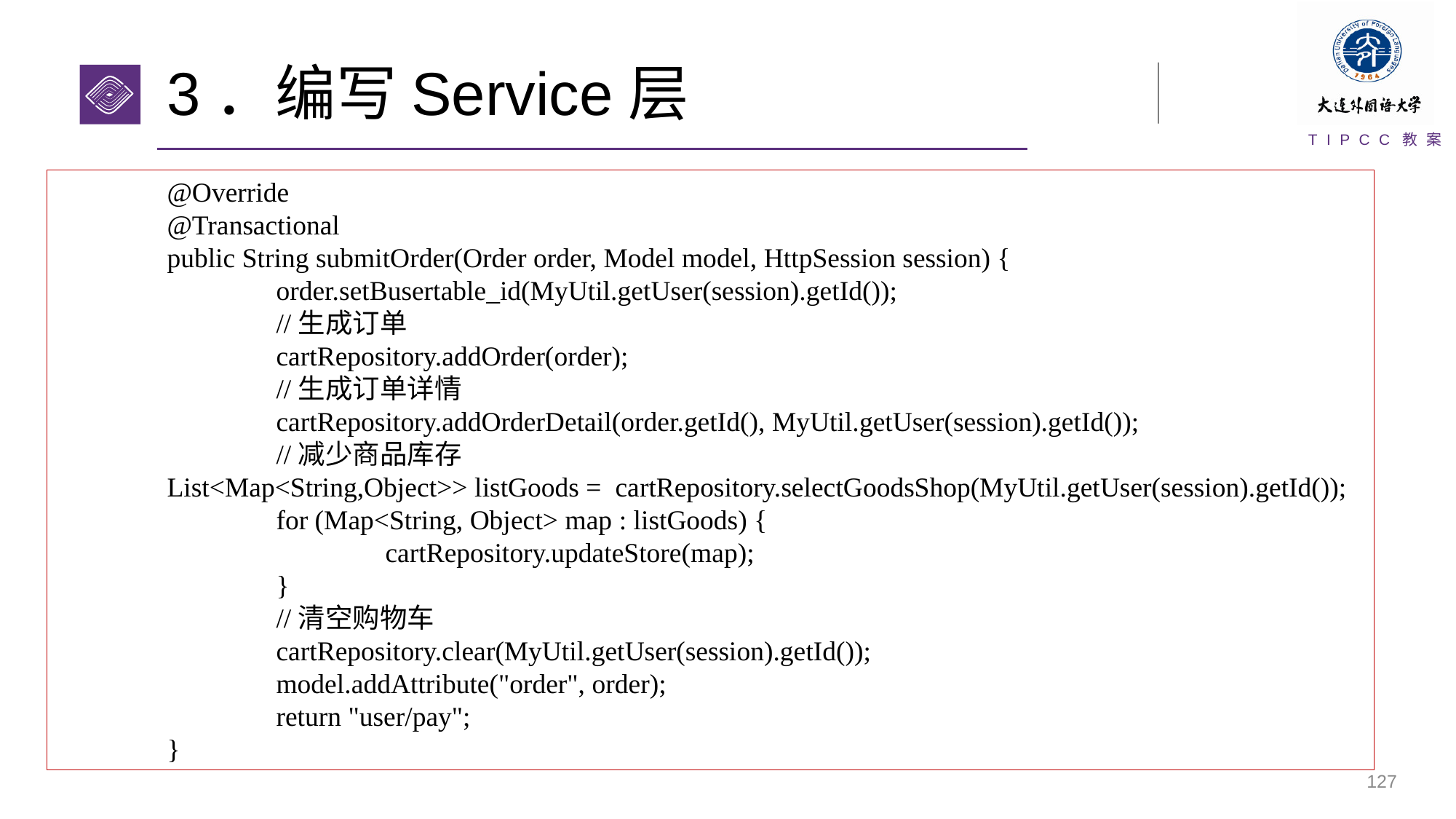

# 3．编写Service层
	@Override
	@Transactional
	public String submitOrder(Order order, Model model, HttpSession session) {
		order.setBusertable_id(MyUtil.getUser(session).getId());
		//生成订单
		cartRepository.addOrder(order);
		//生成订单详情
		cartRepository.addOrderDetail(order.getId(), MyUtil.getUser(session).getId());
		//减少商品库存
	List<Map<String,Object>> listGoods =  cartRepository.selectGoodsShop(MyUtil.getUser(session).getId());
		for (Map<String, Object> map : listGoods) {
			cartRepository.updateStore(map);
		}
		//清空购物车
		cartRepository.clear(MyUtil.getUser(session).getId());
		model.addAttribute("order", order);
		return "user/pay";
	}
127